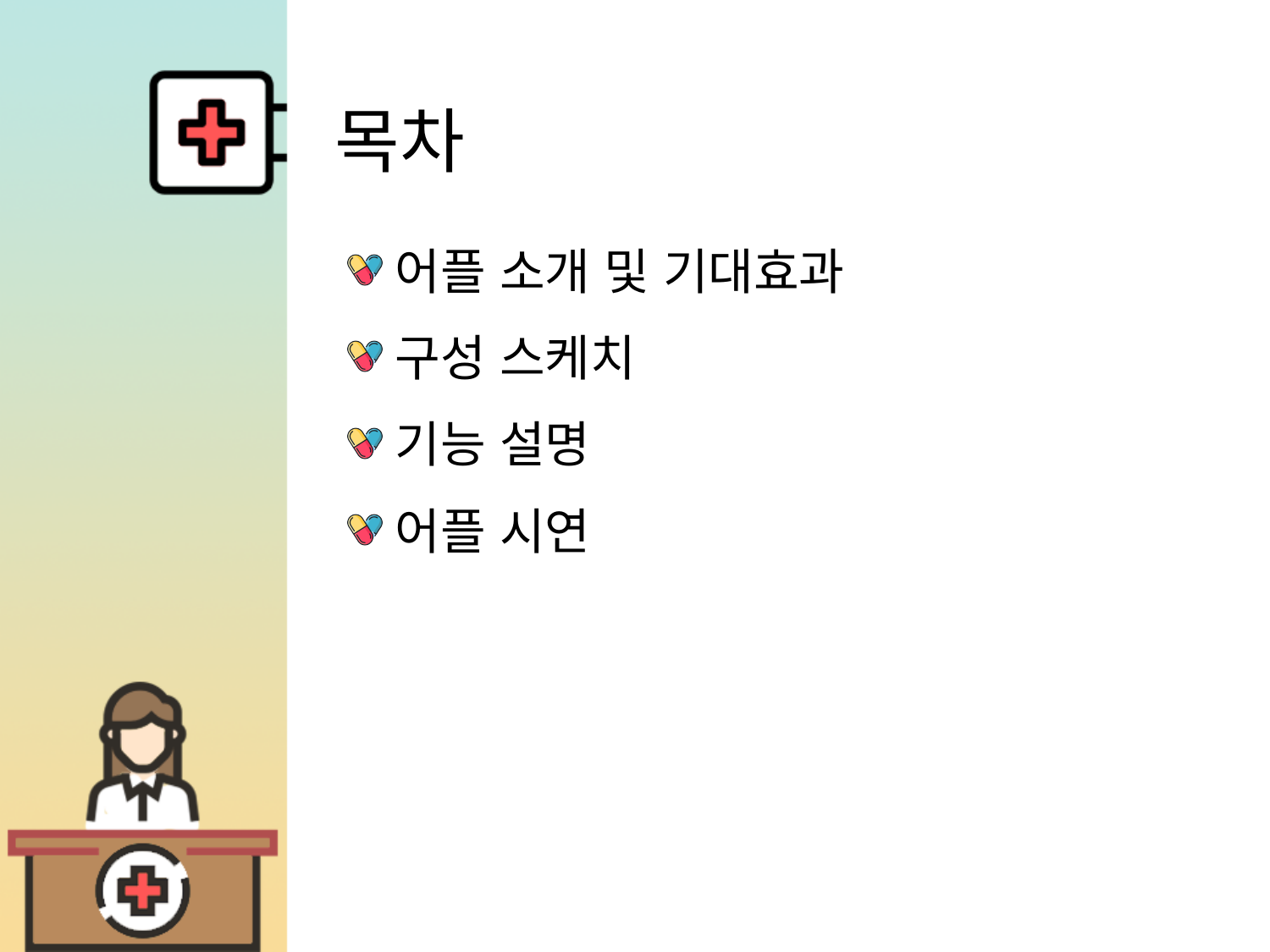

목차
어플 소개 및 기대효과
구성 스케치
기능 설명
어플 시연